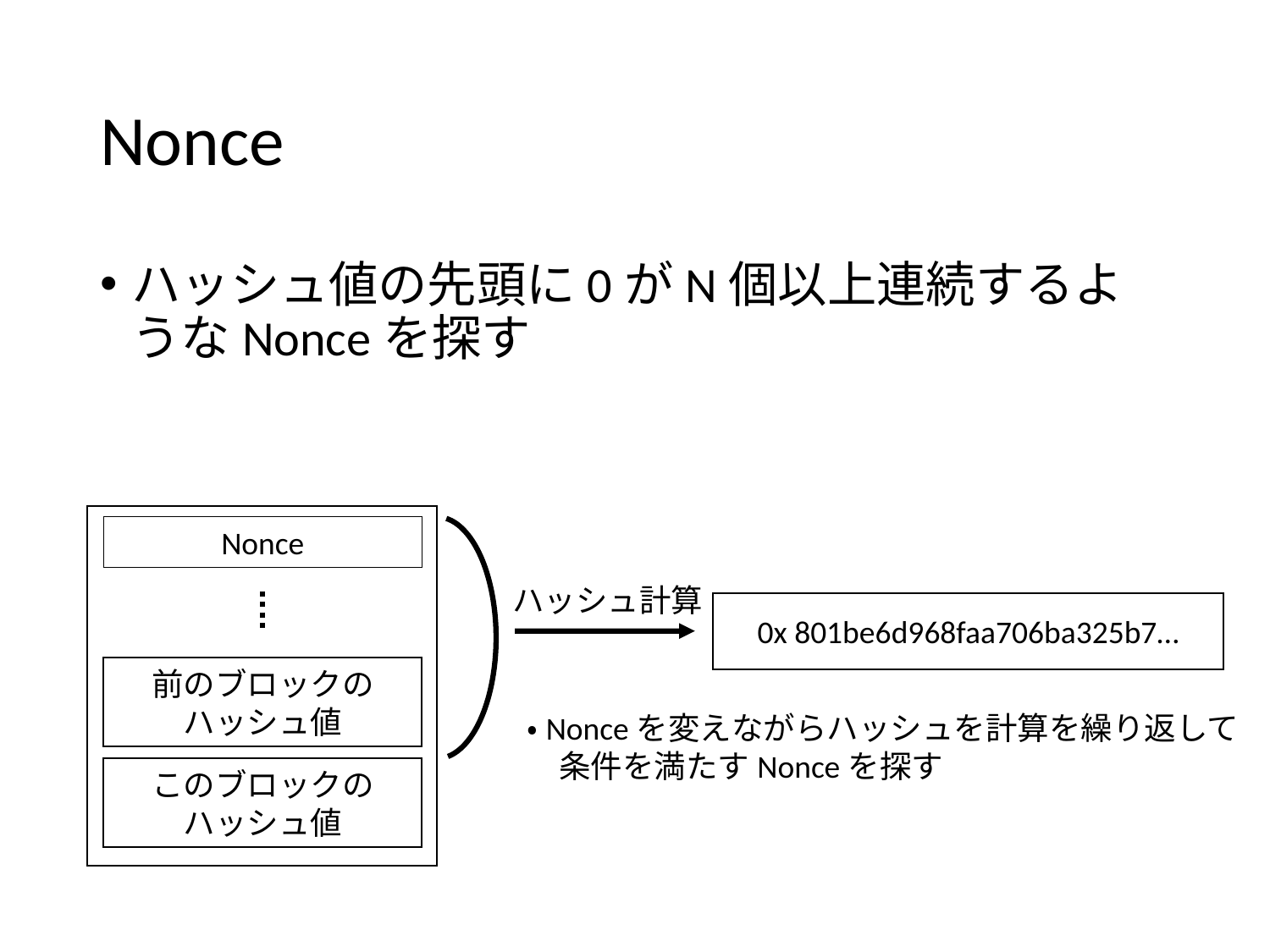

# Nonce
ハッシュ値の先頭に0がN個以上連続するようなNonceを探す

Nonce

ハッシュ計算
0x 801be6d968faa706ba325b7…
前のブロックの
ハッシュ値
・Nonceを変えながらハッシュを計算を繰り返して
　条件を満たすNonceを探す
このブロックの
ハッシュ値